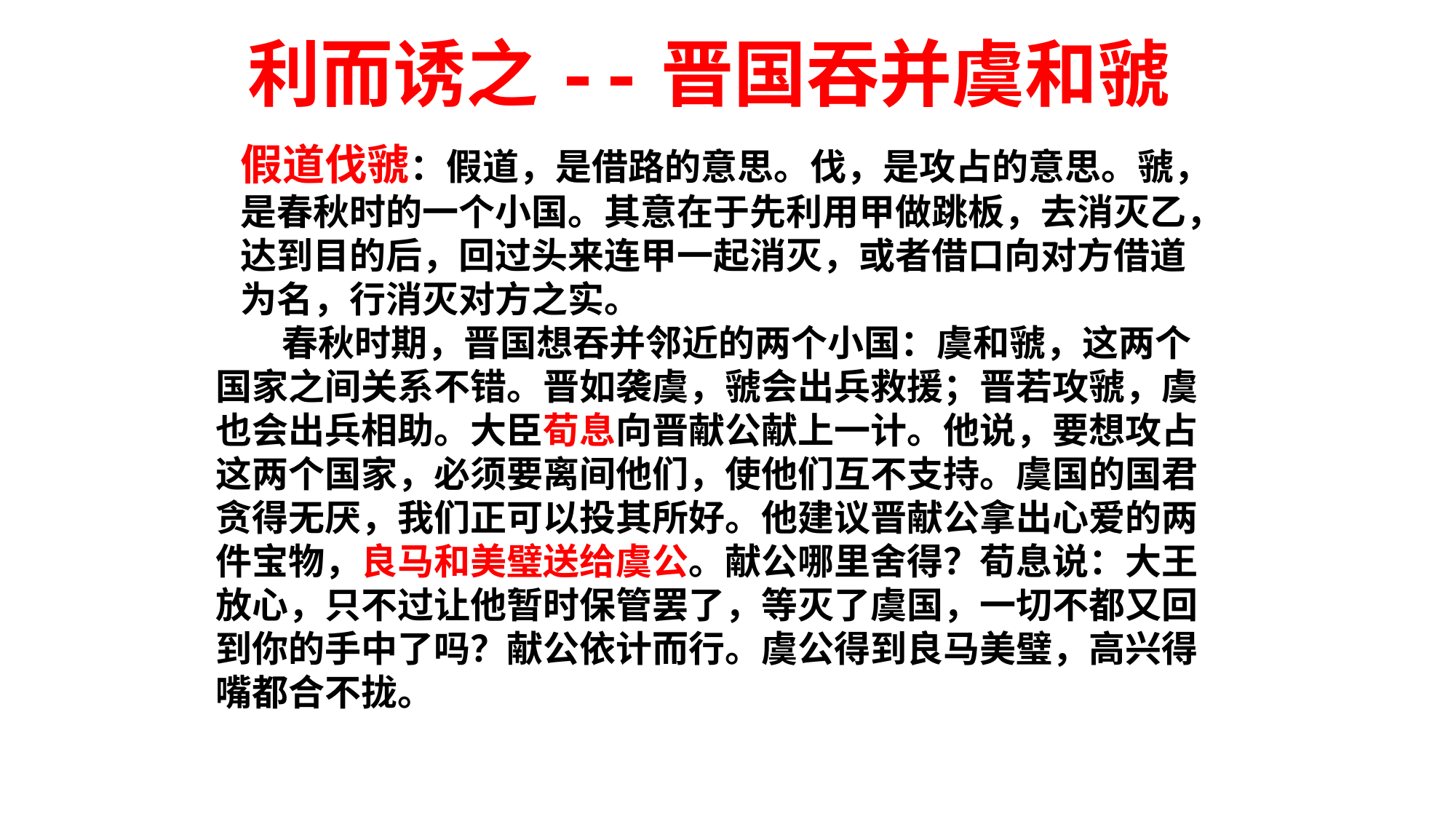

利而诱之--晋国吞并虞和虢
假道伐虢：假道，是借路的意思。伐，是攻占的意思。虢，是春秋时的一个小国。其意在于先利用甲做跳板，去消灭乙，达到目的后，回过头来连甲一起消灭，或者借口向对方借道为名，行消灭对方之实。
       春秋时期，晋国想吞并邻近的两个小国：虞和虢，这两个国家之间关系不错。晋如袭虞，虢会出兵救援；晋若攻虢，虞也会出兵相助。大臣荀息向晋献公献上一计。他说，要想攻占这两个国家，必须要离间他们，使他们互不支持。虞国的国君贪得无厌，我们正可以投其所好。他建议晋献公拿出心爱的两件宝物，良马和美璧送给虞公。献公哪里舍得？荀息说：大王放心，只不过让他暂时保管罢了，等灭了虞国，一切不都又回到你的手中了吗？献公依计而行。虞公得到良马美璧，高兴得嘴都合不拢。